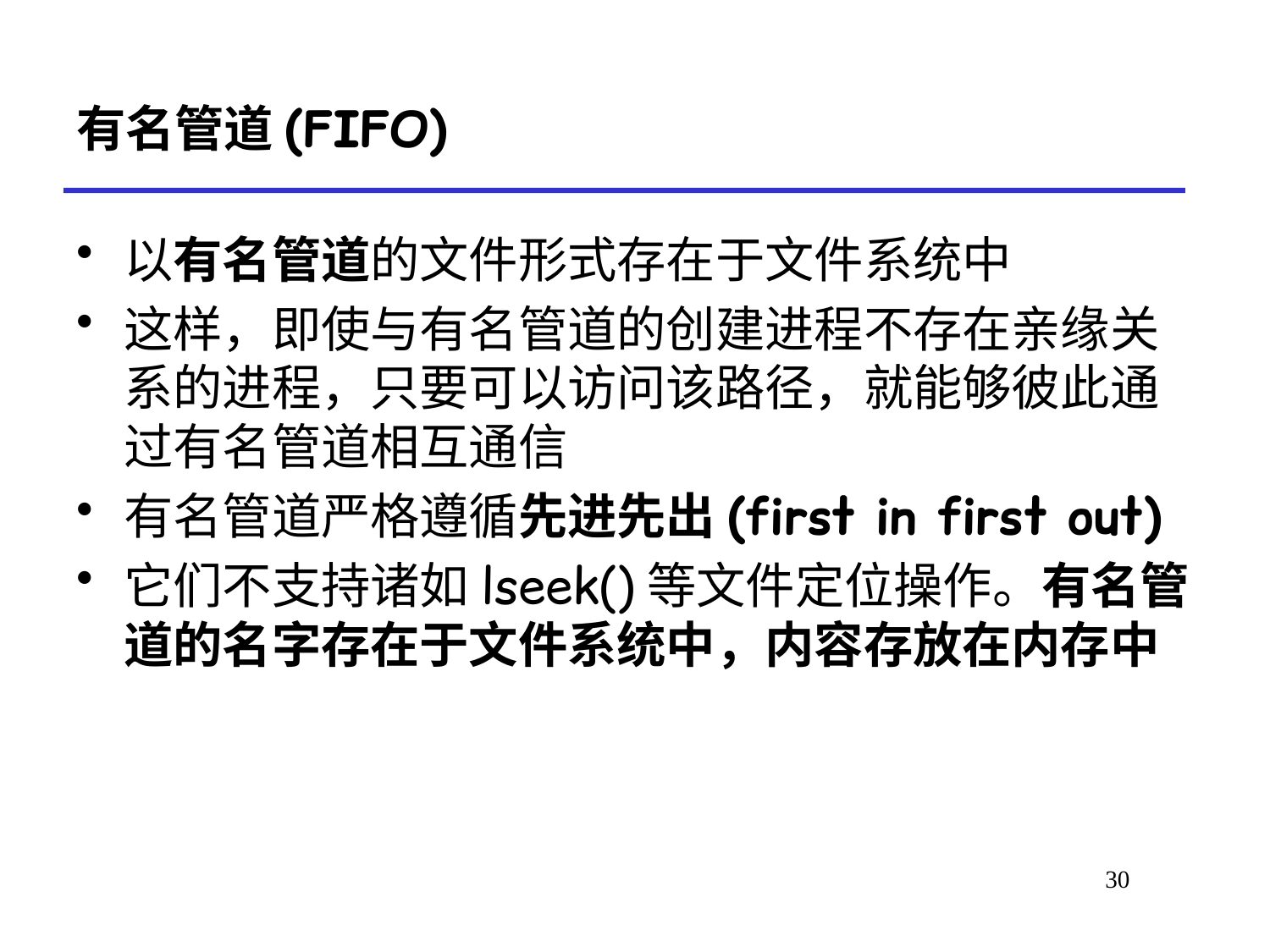

# 有名管道(FIFO)
以有名管道的文件形式存在于文件系统中
这样，即使与有名管道的创建进程不存在亲缘关系的进程，只要可以访问该路径，就能够彼此通过有名管道相互通信
有名管道严格遵循先进先出(first in first out)
它们不支持诸如lseek()等文件定位操作。有名管道的名字存在于文件系统中，内容存放在内存中
30